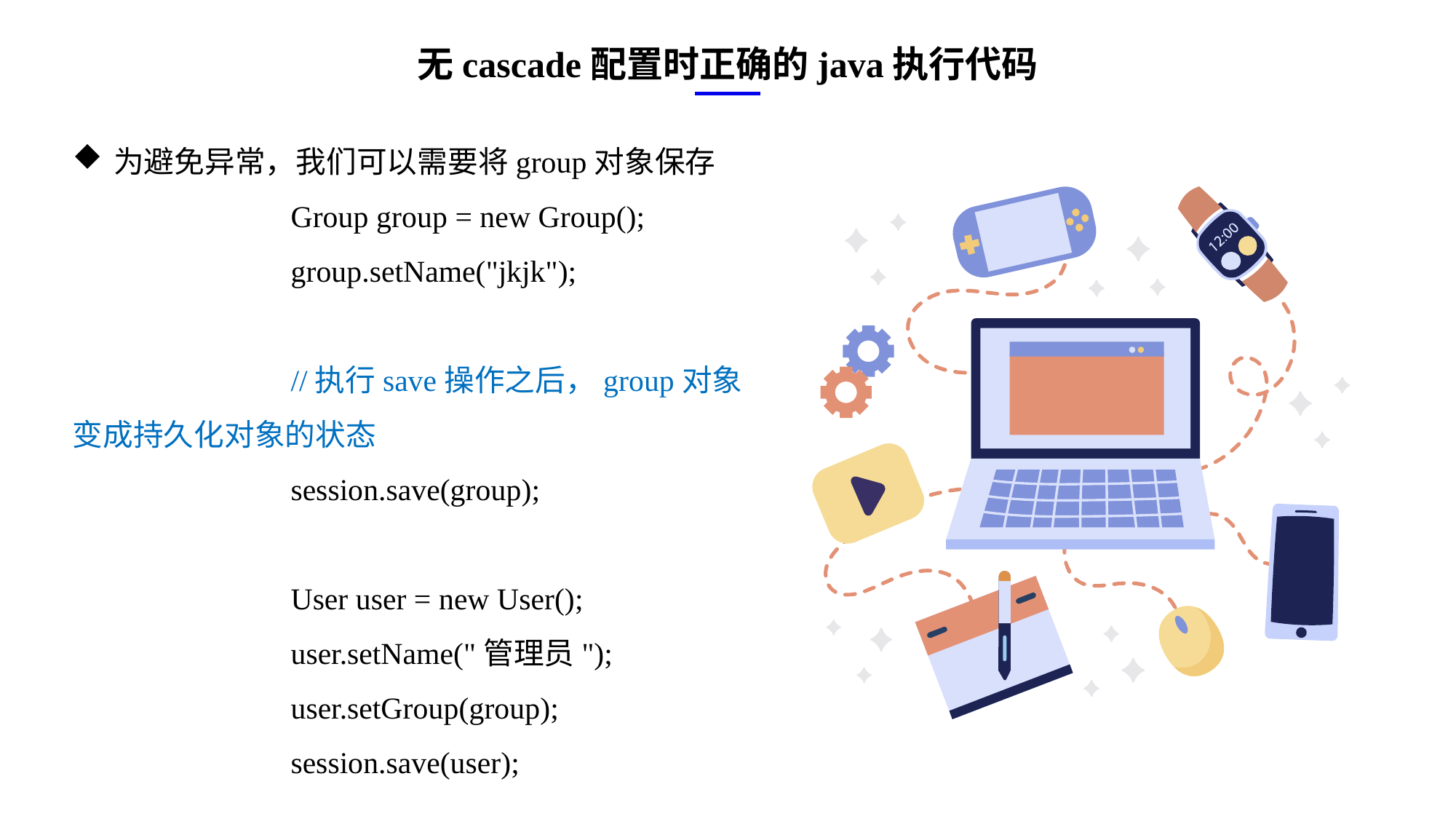

无cascade配置时正确的java执行代码
为避免异常，我们可以需要将group对象保存
		Group group = new Group();
		group.setName("jkjk");

		//执行save操作之后，group对象变成持久化对象的状态
		session.save(group);

		User user = new User();
		user.setName("管理员");
		user.setGroup(group);
		session.save(user);

e7d195523061f1c0ae0eb3eed39d2bcef4622b2499a05fe6567B54A876BEB457BD1EB8EBE9915191D1FA2E860D28D251AB291D9CBBDD28D4BD16020FD75D8281481517FC21E86E4C931520AFA1087E92E357E3DB373CA326F6F926B1A67F681E99E875FFD293B2C32B3919AE4D43F9436862A7DD54F9346DF3662D8AB7319030EF75D53FF682DE13